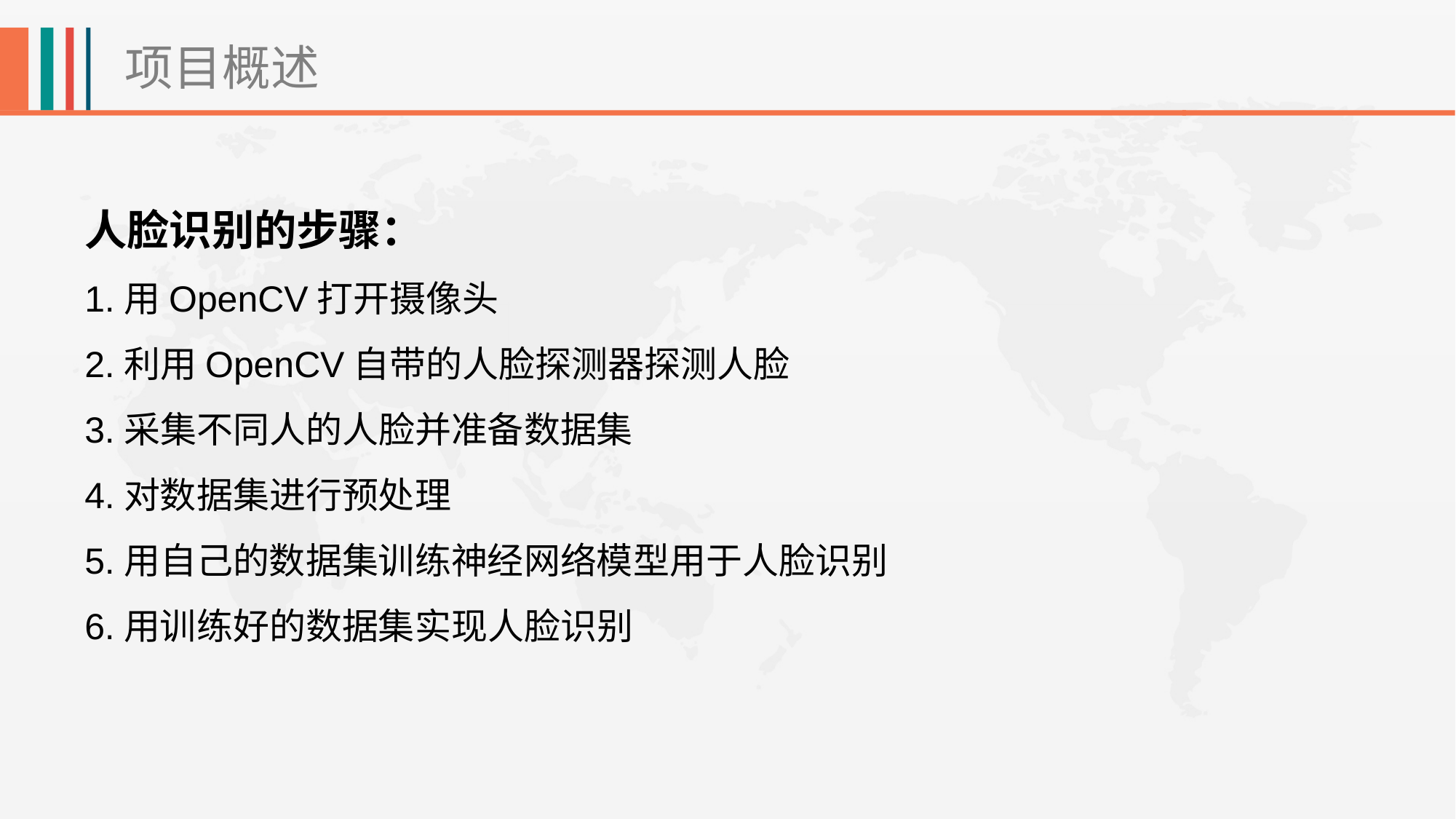

项目概述

人脸识别的步骤：
1.用OpenCV打开摄像头
2.利用OpenCV自带的人脸探测器探测人脸
3.采集不同人的人脸并准备数据集
4.对数据集进行预处理
5.用自己的数据集训练神经网络模型用于人脸识别
6.用训练好的数据集实现人脸识别